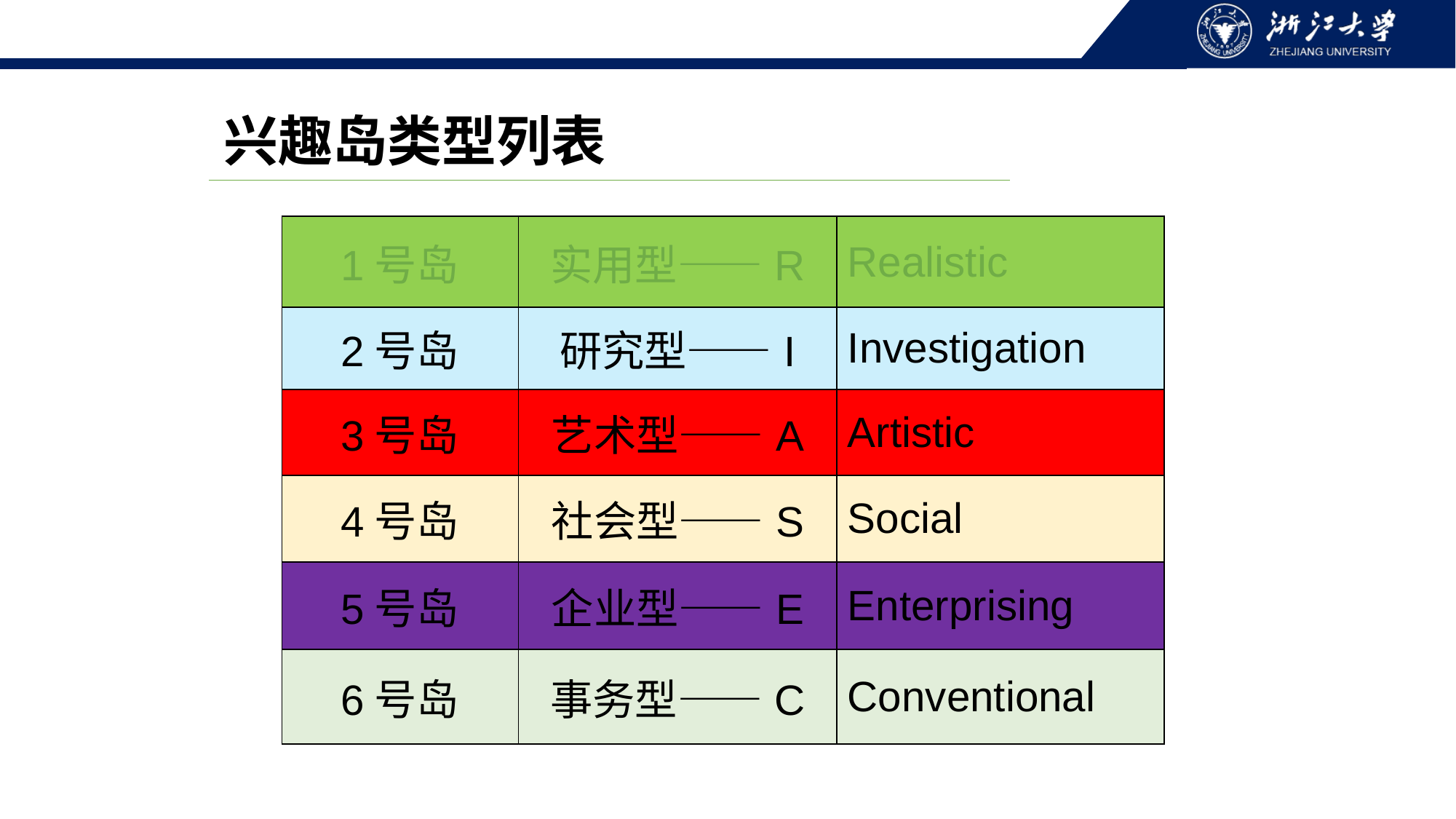

兴趣岛类型列表
| 1号岛 | 实用型——R | Realistic |
| --- | --- | --- |
| 2号岛 | 研究型——I | Investigation |
| 3号岛 | 艺术型——A | Artistic |
| 4号岛 | 社会型——S | Social |
| 5号岛 | 企业型——E | Enterprising |
| 6号岛 | 事务型——C | Conventional |